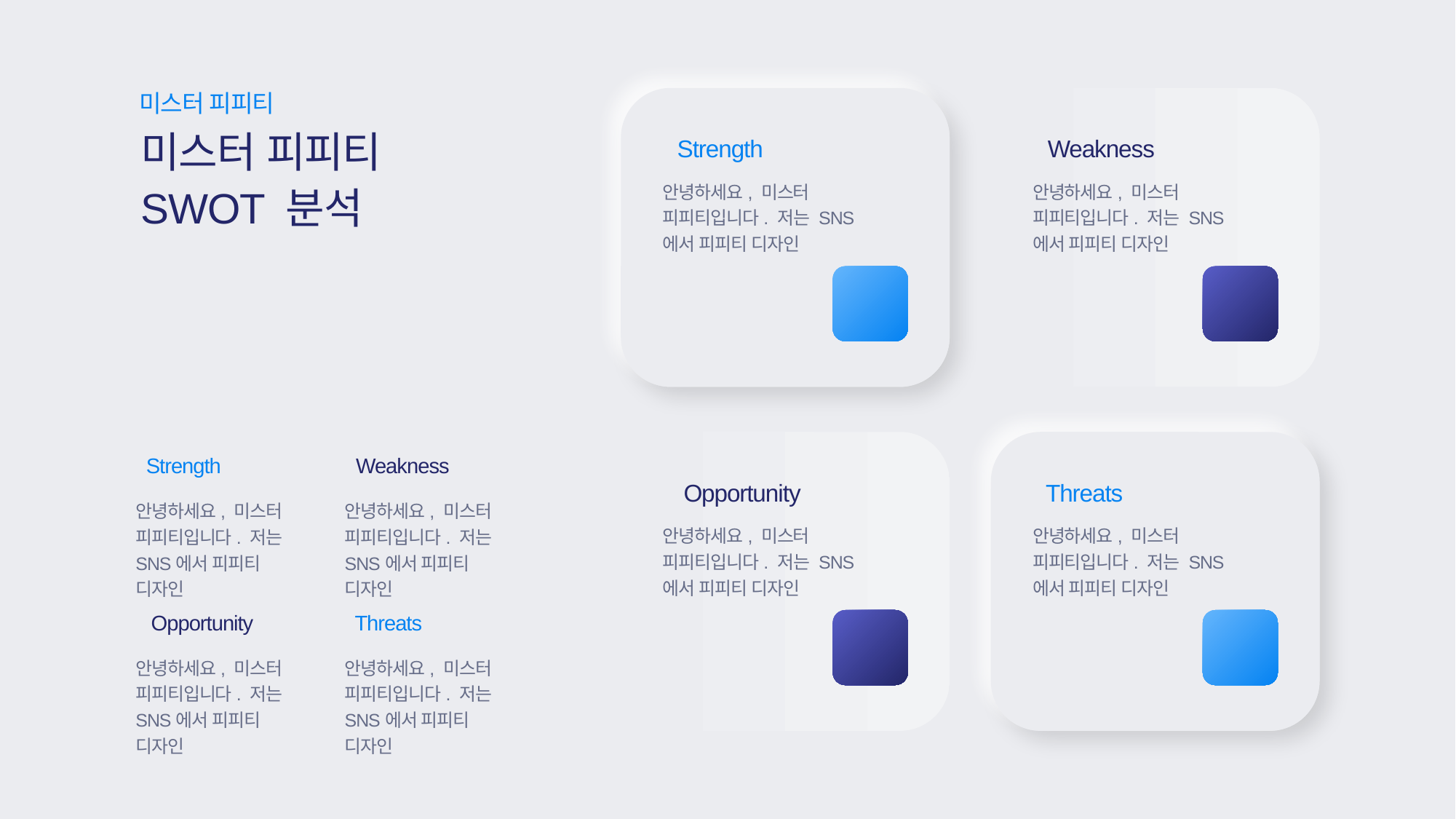

미스터 피피티

미스터 피피티
SWOT 분석
Strength
Weakness
안녕하세요, 미스터 피피티입니다. 저는 SNS에서 피피티 디자인
안녕하세요, 미스터 피피티입니다. 저는 SNS에서 피피티 디자인
S
W

Strength
Weakness
Opportunity
Threats
안녕하세요, 미스터 피피티입니다. 저는 SNS에서 피피티 디자인
안녕하세요, 미스터 피피티입니다. 저는 SNS에서 피피티 디자인
안녕하세요, 미스터 피피티입니다. 저는 SNS에서 피피티 디자인
안녕하세요, 미스터 피피티입니다. 저는 SNS에서 피피티 디자인
Opportunity
Threats
O
T
안녕하세요, 미스터 피피티입니다. 저는 SNS에서 피피티 디자인
안녕하세요, 미스터 피피티입니다. 저는 SNS에서 피피티 디자인